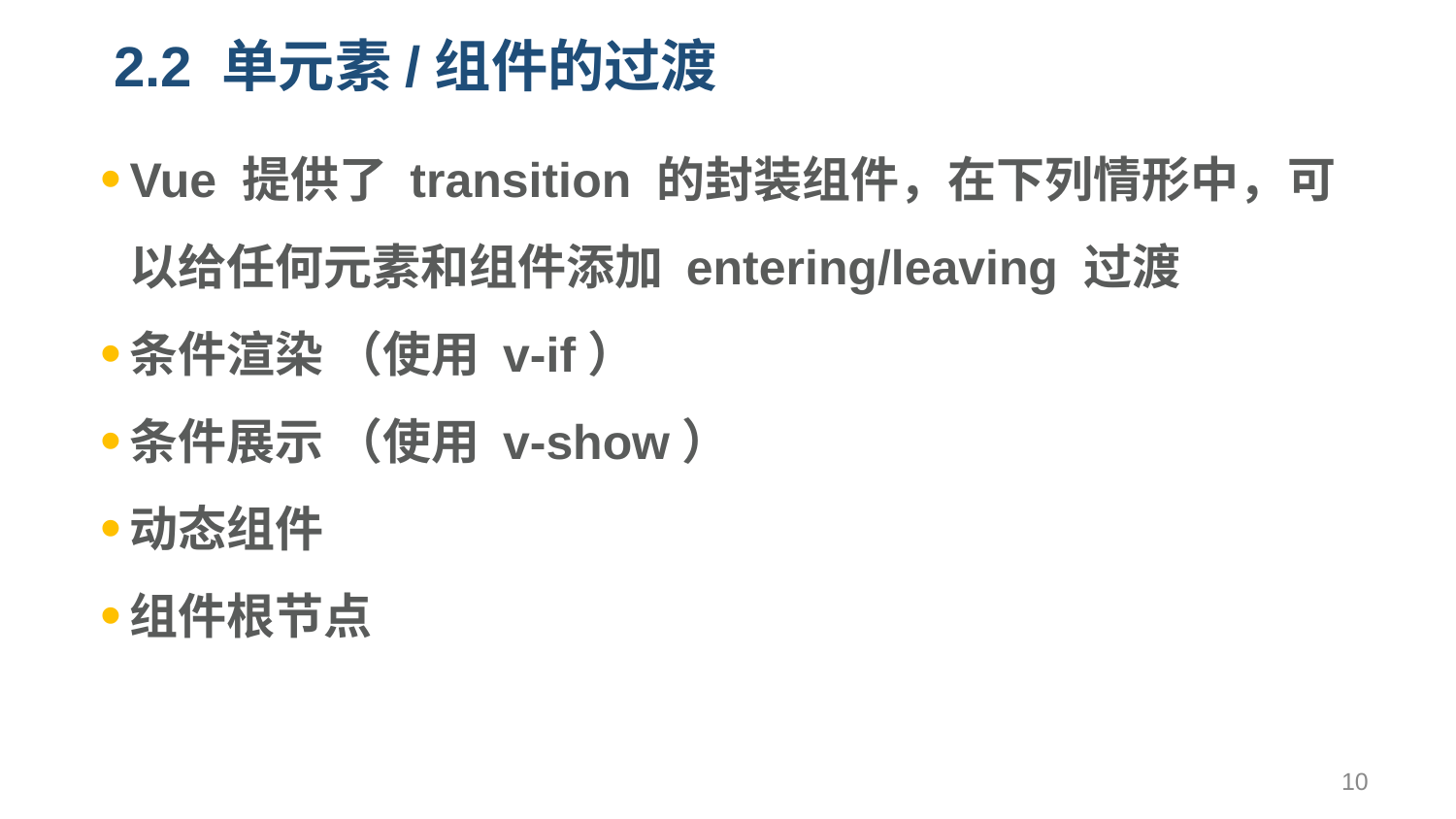

# 2.2 单元素/组件的过渡
Vue 提供了 transition 的封装组件，在下列情形中，可以给任何元素和组件添加 entering/leaving 过渡
条件渲染 （使用 v-if）
条件展示 （使用 v-show）
动态组件
组件根节点
10